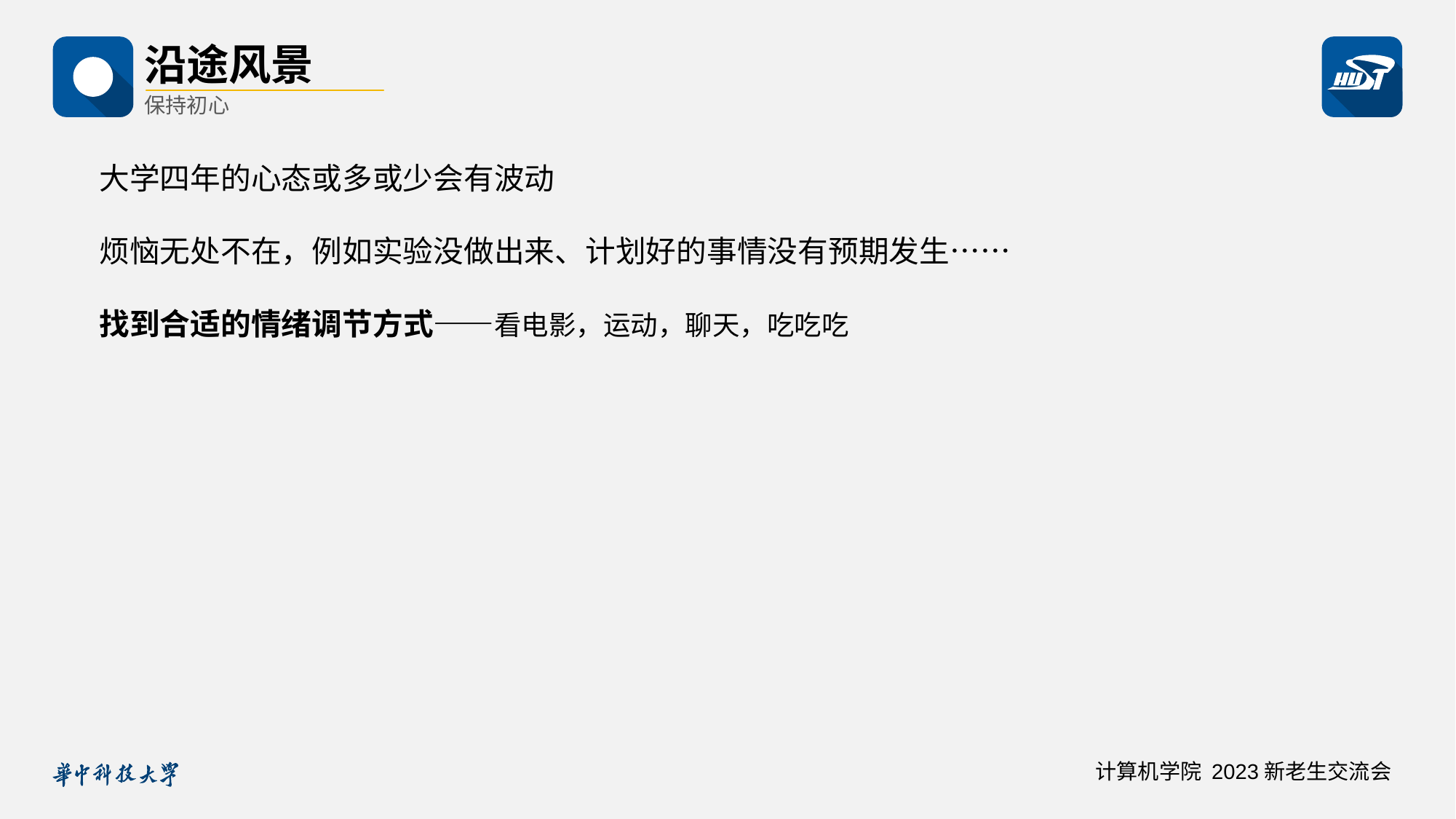

沿途风景
保持初心
大学四年的心态或多或少会有波动

烦恼无处不在，例如实验没做出来、计划好的事情没有预期发生……

找到合适的情绪调节方式——看电影，运动，聊天，吃吃吃